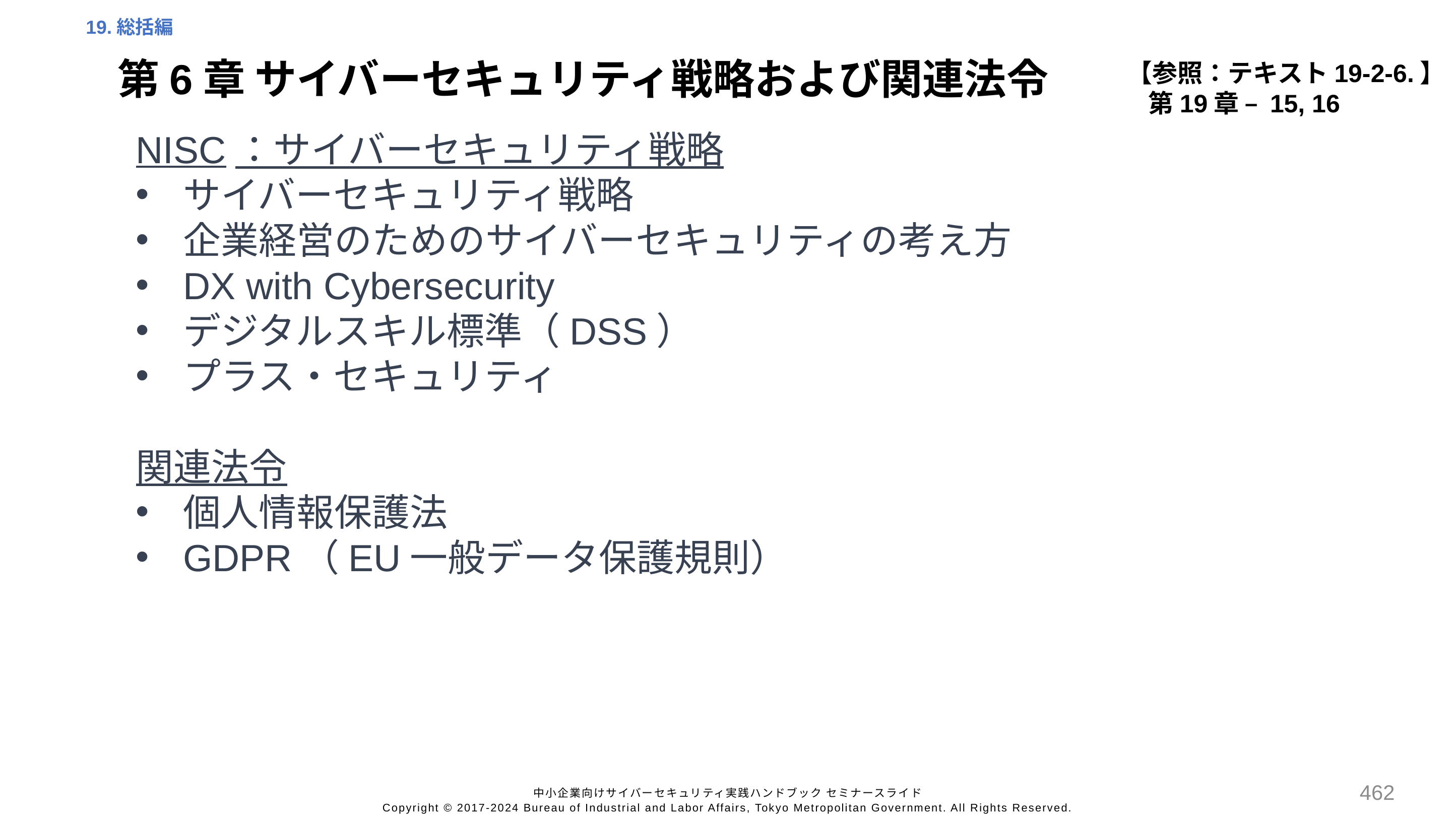

19.総括編
【参照：テキスト19-2-6.】
第19章 – 15, 16
第6章 サイバーセキュリティ戦略および関連法令
NISC：サイバーセキュリティ戦略
サイバーセキュリティ戦略
企業経営のためのサイバーセキュリティの考え方
DX with Cybersecurity
デジタルスキル標準（DSS）
プラス・セキュリティ

関連法令
個人情報保護法
GDPR（EU一般データ保護規則）

462